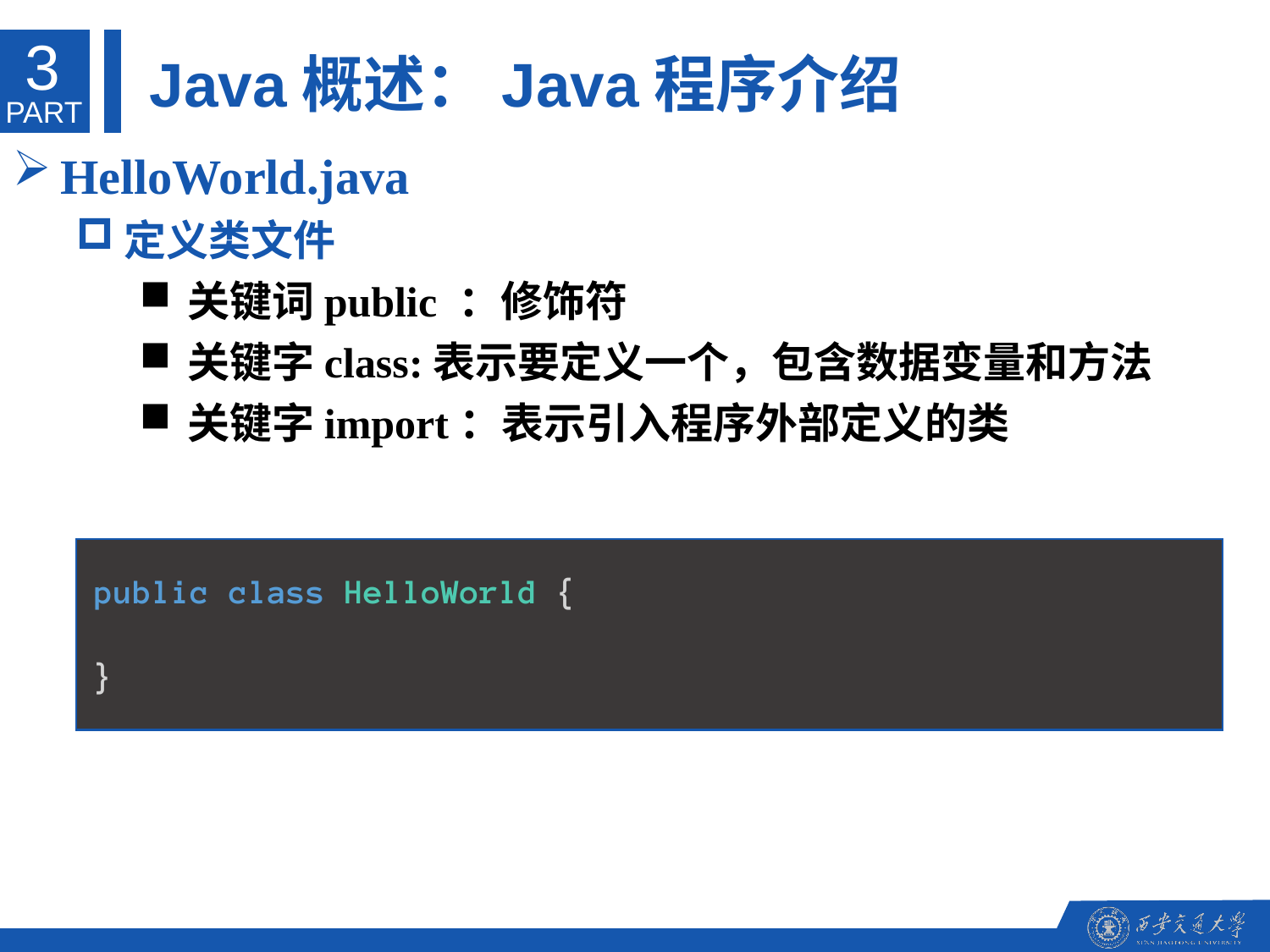

3
Java概述：Java程序介绍

PART
HelloWorld.java
定义类文件
关键词public ：修饰符
关键字class:表示要定义一个，包含数据变量和方法
关键字import：表示引入程序外部定义的类

public class HelloWorld {

}